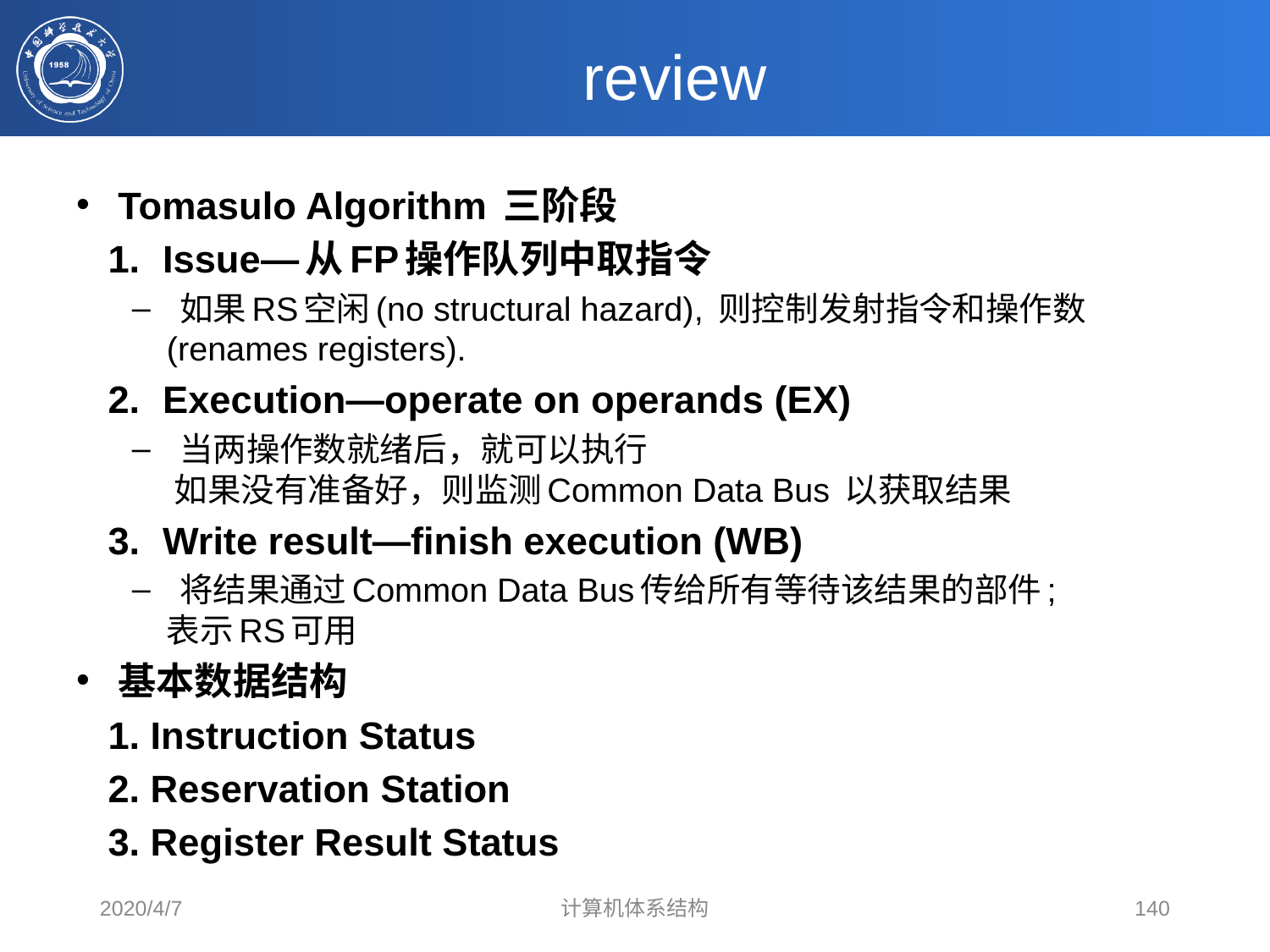

# review
Tomasulo Algorithm 三阶段
   1.	Issue—从FP操作队列中取指令
 如果RS空闲(no structural hazard), 则控制发射指令和操作数 (renames registers).
   2.	Execution—operate on operands (EX)
 当两操作数就绪后，就可以执行
 如果没有准备好，则监测Common Data Bus 以获取结果
   3.	Write result—finish execution (WB)
 将结果通过Common Data Bus传给所有等待该结果的部件;
表示RS可用
基本数据结构
   1. Instruction Status
   2. Reservation Station
   3. Register Result Status

2020/4/7
计算机体系结构
140